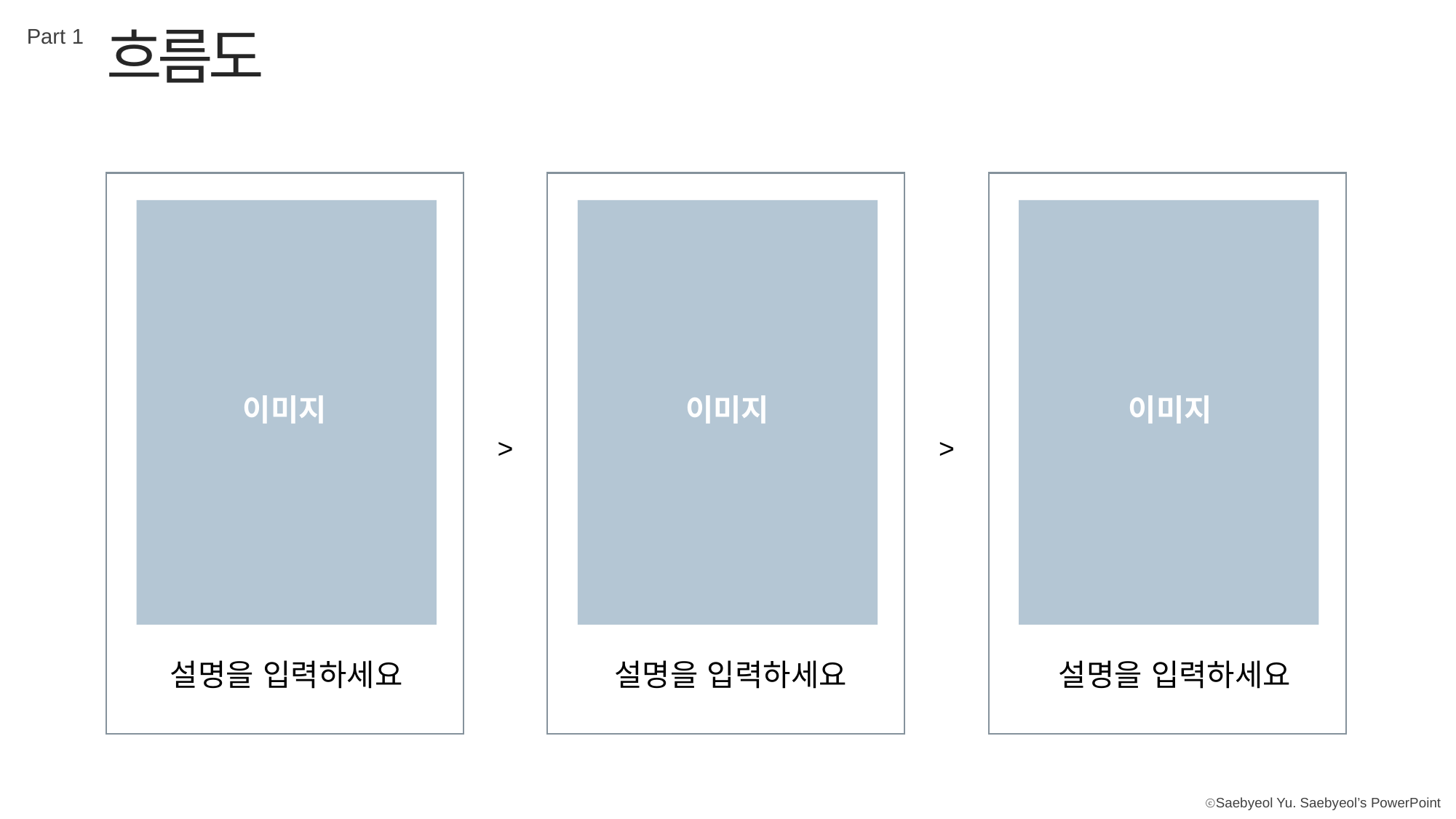

흐름도
Part 1

이미지
이미지
이미지
>
>
설명을 입력하세요
설명을 입력하세요
설명을 입력하세요